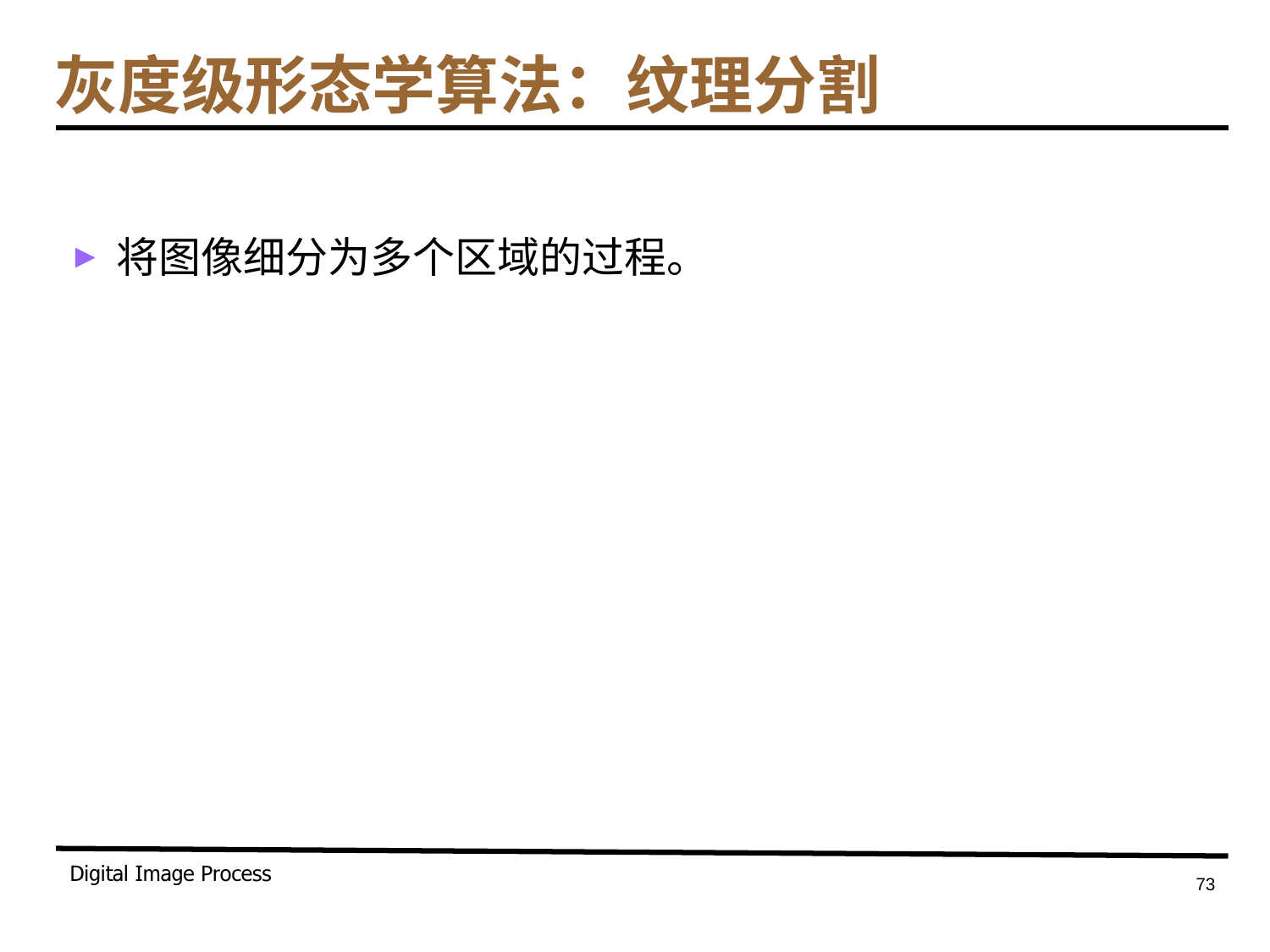

# 灰度级形态学算法：纹理分割
将图像细分为多个区域的过程。
Digital Image Process
73